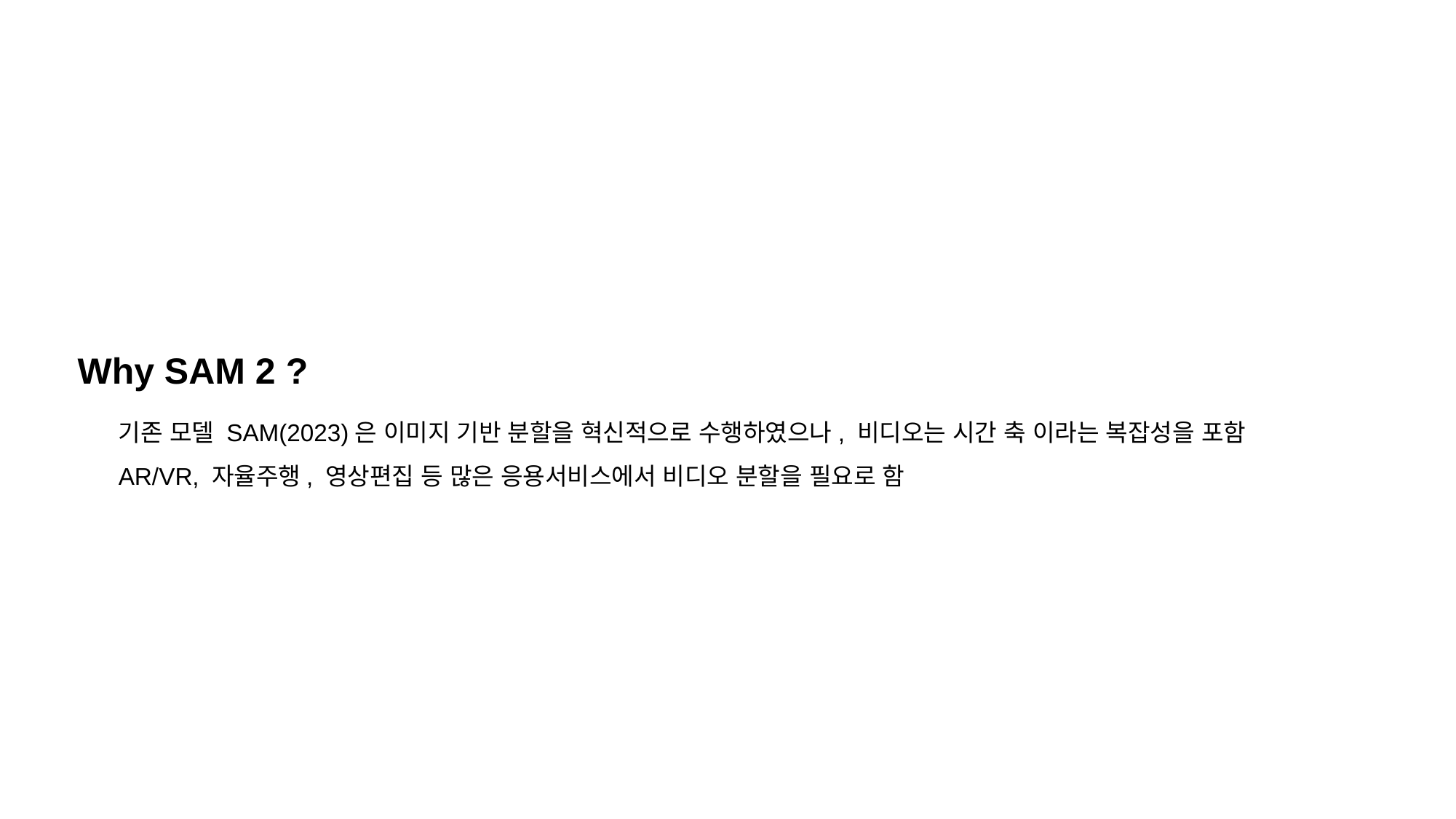

Why SAM 2 ?
기존 모델 SAM(2023)은 이미지 기반 분할을 혁신적으로 수행하였으나, 비디오는 시간 축 이라는 복잡성을 포함
AR/VR, 자율주행, 영상편집 등 많은 응용서비스에서 비디오 분할을 필요로 함